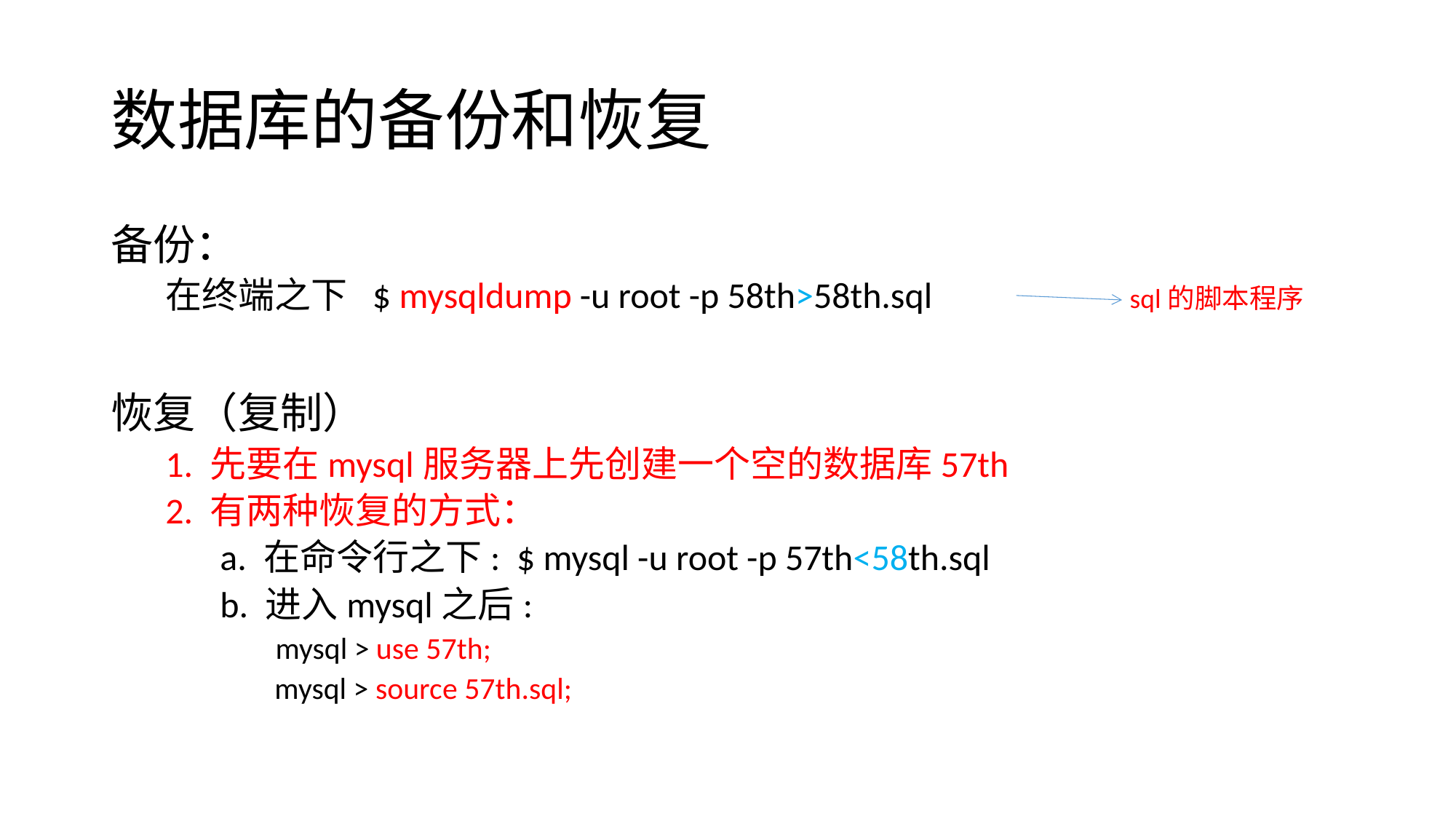

# 数据库的备份和恢复
备份：
在终端之下  $ mysqldump -u root -p 58th>58th.sql

恢复（复制）
1. 先要在mysql服务器上先创建一个空的数据库57th
2. 有两种恢复的方式：
a. 在命令行之下:  $ mysql -u root -p 57th<58th.sql
b. 进入mysql之后:
        mysql > use 57th;
mysql > source 57th.sql;
sql的脚本程序